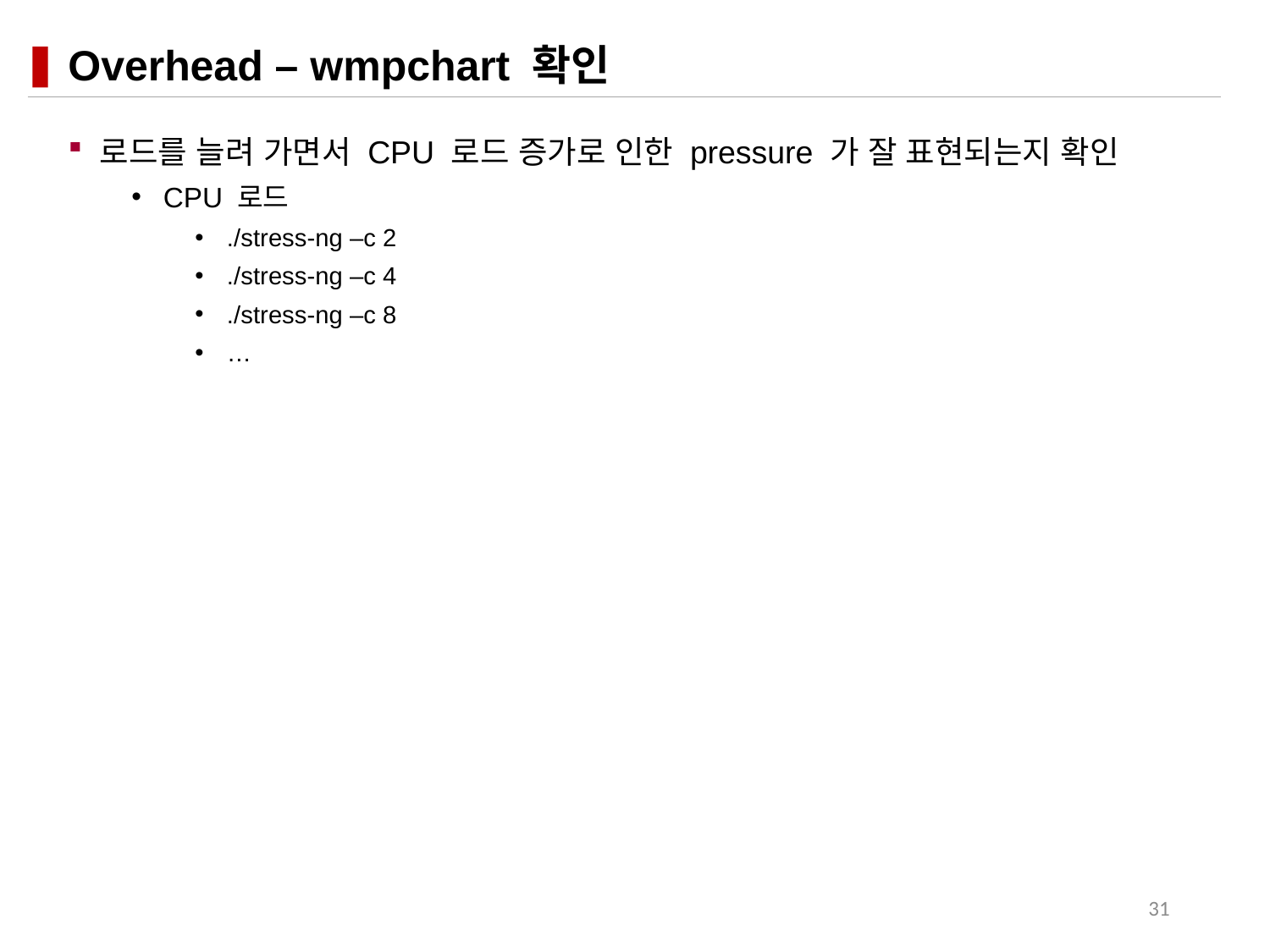

# Overhead – wmpchart 확인
로드를 늘려 가면서 CPU 로드 증가로 인한 pressure 가 잘 표현되는지 확인
CPU 로드
./stress-ng –c 2
./stress-ng –c 4
./stress-ng –c 8
…

31